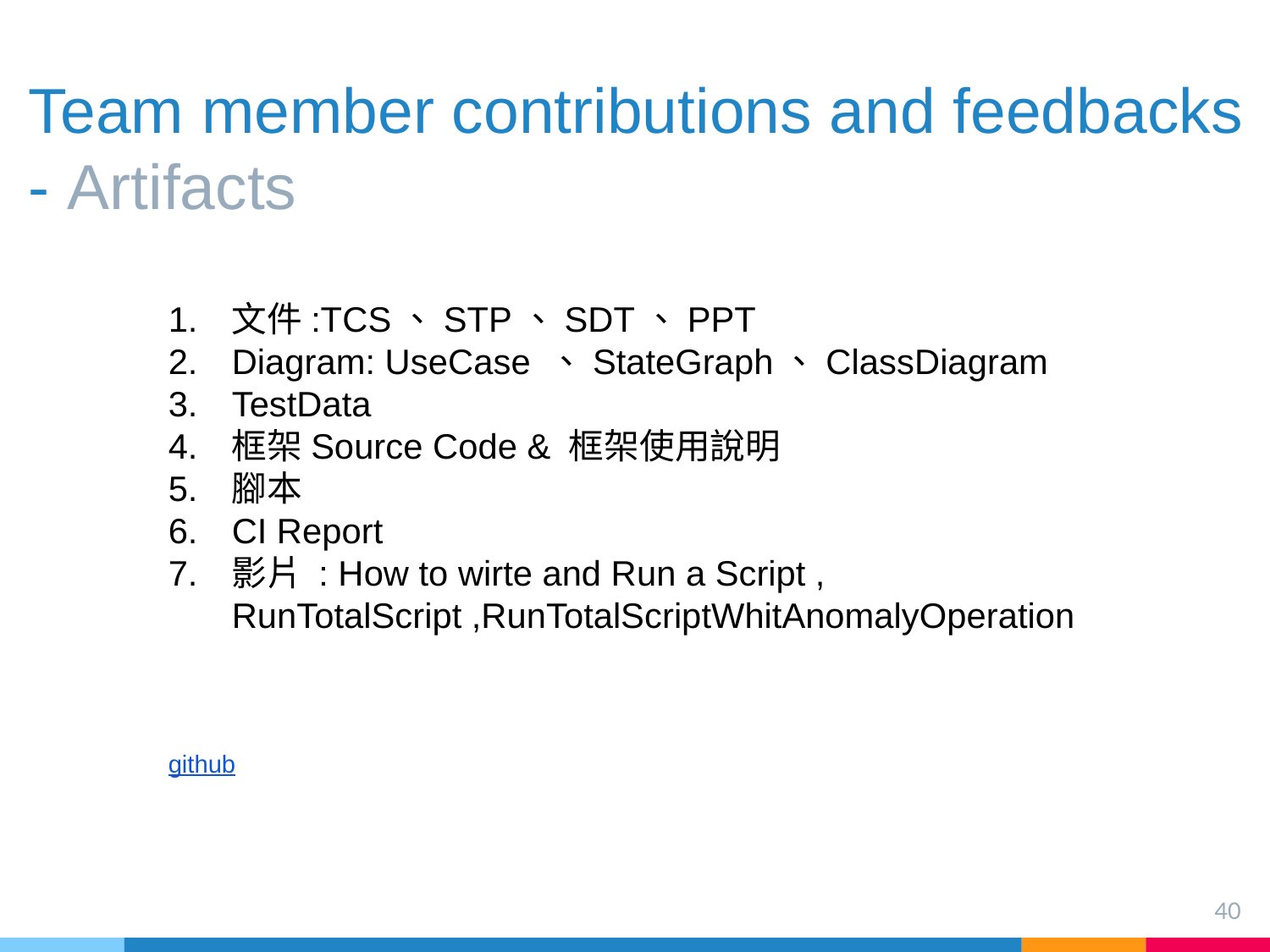

# Team member contributions and feedbacks - Artifacts
文件:TCS、STP、SDT、PPT
Diagram: UseCase 、StateGraph、ClassDiagram
TestData
框架Source Code & 框架使用說明
腳本
CI Report
影片 : How to wirte and Run a Script , RunTotalScript ,RunTotalScriptWhitAnomalyOperation

github
40